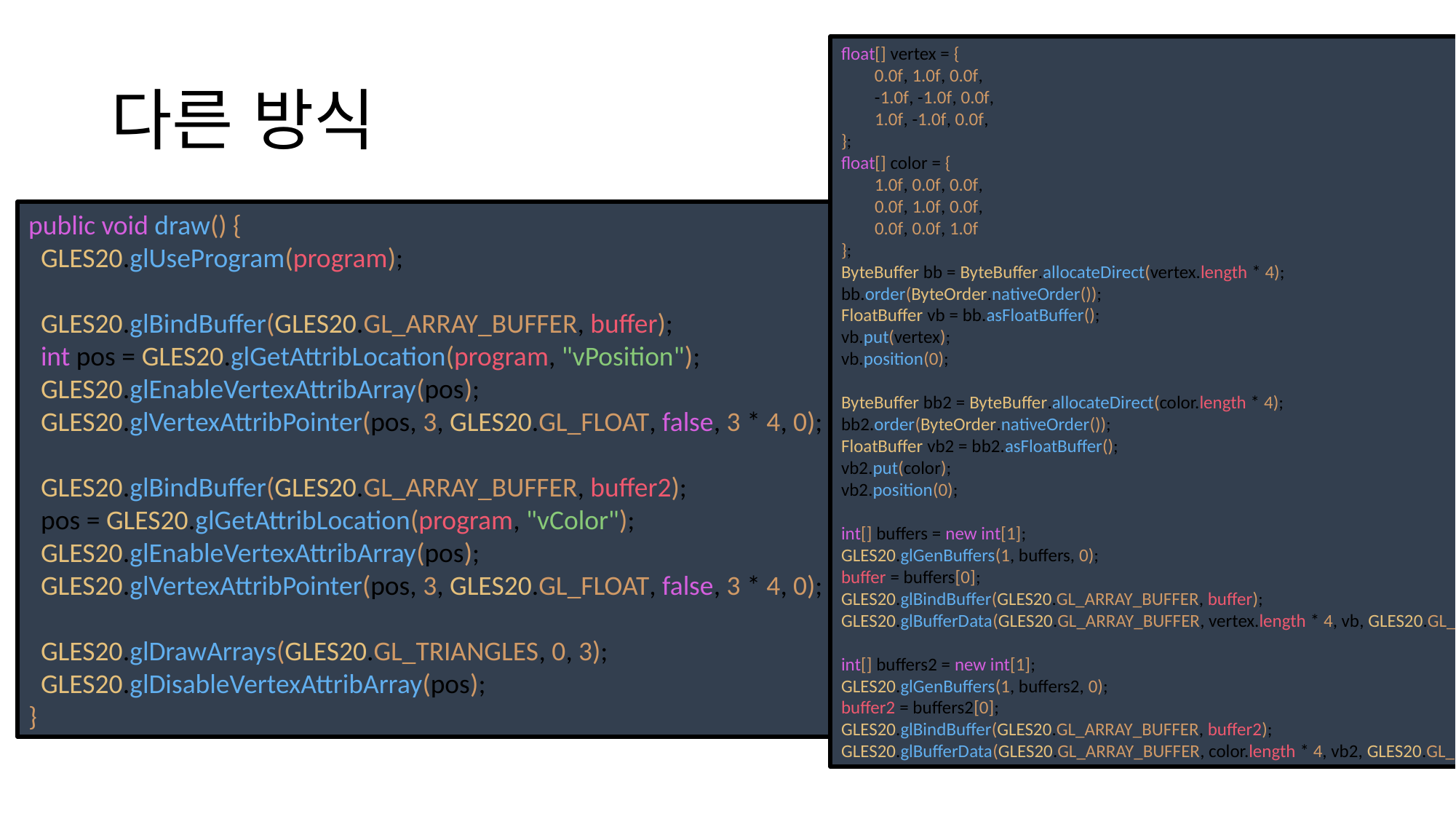

float[] vertex = {
        0.0f, 1.0f, 0.0f,
        -1.0f, -1.0f, 0.0f,
        1.0f, -1.0f, 0.0f,
};
float[] color = {
        1.0f, 0.0f, 0.0f,
        0.0f, 1.0f, 0.0f,
        0.0f, 0.0f, 1.0f
};
ByteBuffer bb = ByteBuffer.allocateDirect(vertex.length * 4);
bb.order(ByteOrder.nativeOrder());
FloatBuffer vb = bb.asFloatBuffer();
vb.put(vertex);
vb.position(0);
ByteBuffer bb2 = ByteBuffer.allocateDirect(color.length * 4);
bb2.order(ByteOrder.nativeOrder());
FloatBuffer vb2 = bb2.asFloatBuffer();
vb2.put(color);
vb2.position(0);
int[] buffers = new int[1];
GLES20.glGenBuffers(1, buffers, 0);
buffer = buffers[0];
GLES20.glBindBuffer(GLES20.GL_ARRAY_BUFFER, buffer);
GLES20.glBufferData(GLES20.GL_ARRAY_BUFFER, vertex.length * 4, vb, GLES20.GL_DYNAMIC_DRAW);
int[] buffers2 = new int[1];
GLES20.glGenBuffers(1, buffers2, 0);
buffer2 = buffers2[0];
GLES20.glBindBuffer(GLES20.GL_ARRAY_BUFFER, buffer2);
GLES20.glBufferData(GLES20.GL_ARRAY_BUFFER, color.length * 4, vb2, GLES20.GL_DYNAMIC_DRAW);
# 다른 방식
public void draw() {
  GLES20.glUseProgram(program);
  GLES20.glBindBuffer(GLES20.GL_ARRAY_BUFFER, buffer);
  int pos = GLES20.glGetAttribLocation(program, "vPosition");
  GLES20.glEnableVertexAttribArray(pos);
  GLES20.glVertexAttribPointer(pos, 3, GLES20.GL_FLOAT, false, 3 * 4, 0);
  GLES20.glBindBuffer(GLES20.GL_ARRAY_BUFFER, buffer2);
  pos = GLES20.glGetAttribLocation(program, "vColor");
  GLES20.glEnableVertexAttribArray(pos);
  GLES20.glVertexAttribPointer(pos, 3, GLES20.GL_FLOAT, false, 3 * 4, 0);
  GLES20.glDrawArrays(GLES20.GL_TRIANGLES, 0, 3);
  GLES20.glDisableVertexAttribArray(pos);
}